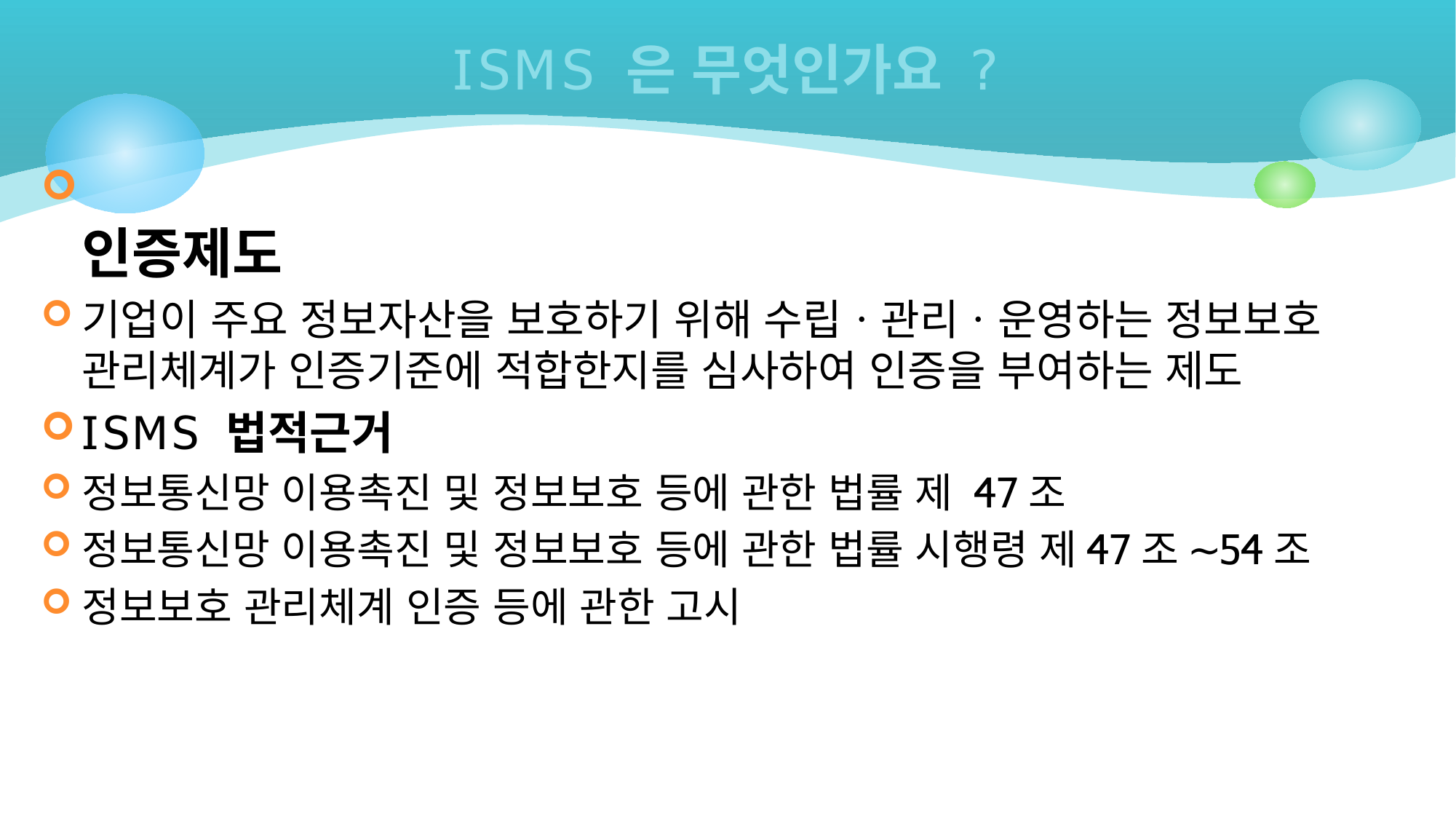

# ISMS 은 무엇인가요 ?
인증제도
기업이 주요 정보자산을 보호하기 위해 수립ㆍ관리ㆍ운영하는 정보보호 관리체계가 인증기준에 적합한지를 심사하여 인증을 부여하는 제도
ISMS 법적근거
정보통신망 이용촉진 및 정보보호 등에 관한 법률 제 47조
정보통신망 이용촉진 및 정보보호 등에 관한 법률 시행령 제47조~54조
정보보호 관리체계 인증 등에 관한 고시